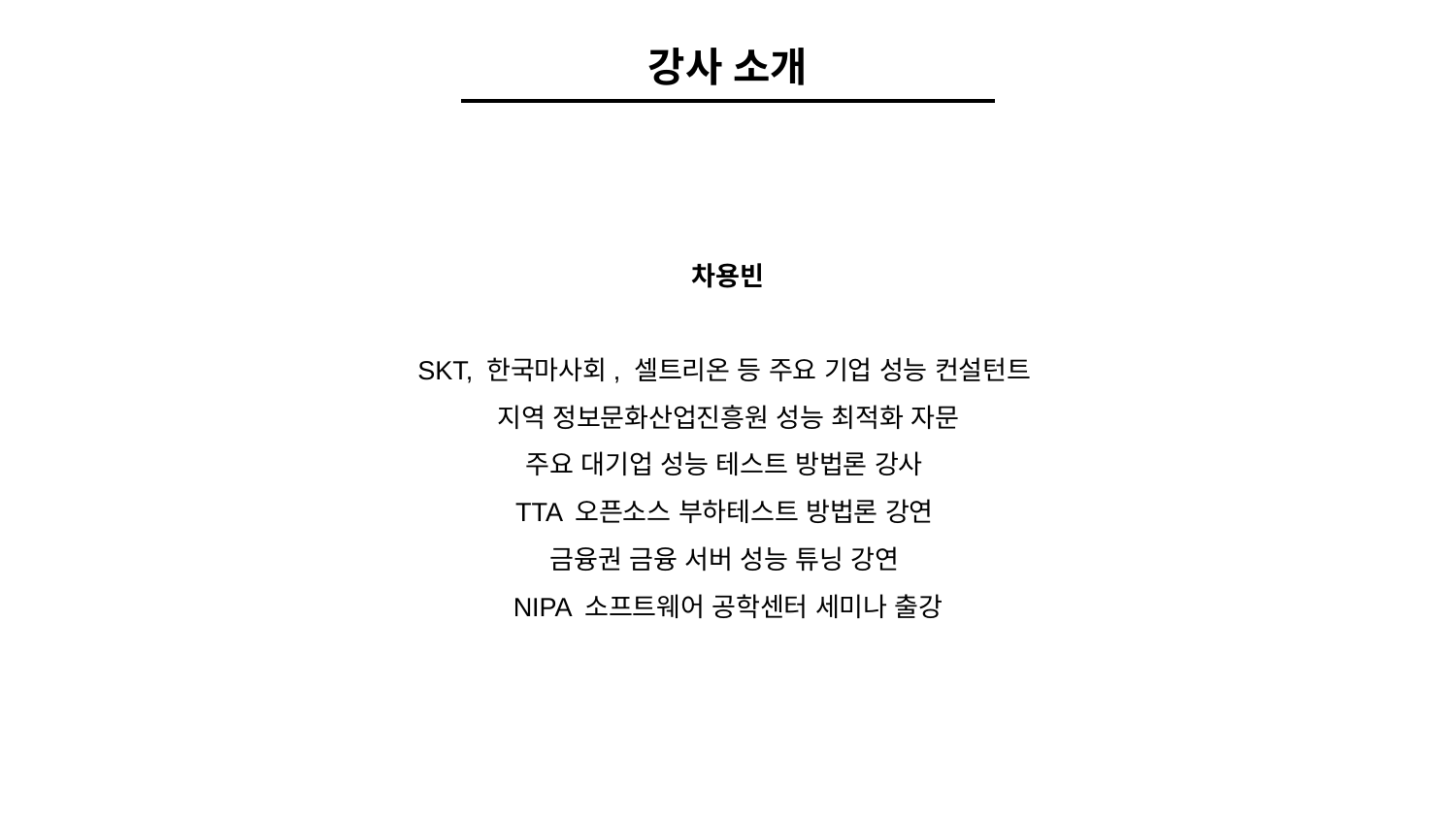

강사 소개
차용빈

SKT, 한국마사회, 셀트리온 등 주요 기업 성능 컨설턴트
지역 정보문화산업진흥원 성능 최적화 자문
주요 대기업 성능 테스트 방법론 강사
TTA 오픈소스 부하테스트 방법론 강연
금융권 금융 서버 성능 튜닝 강연
NIPA 소프트웨어 공학센터 세미나 출강